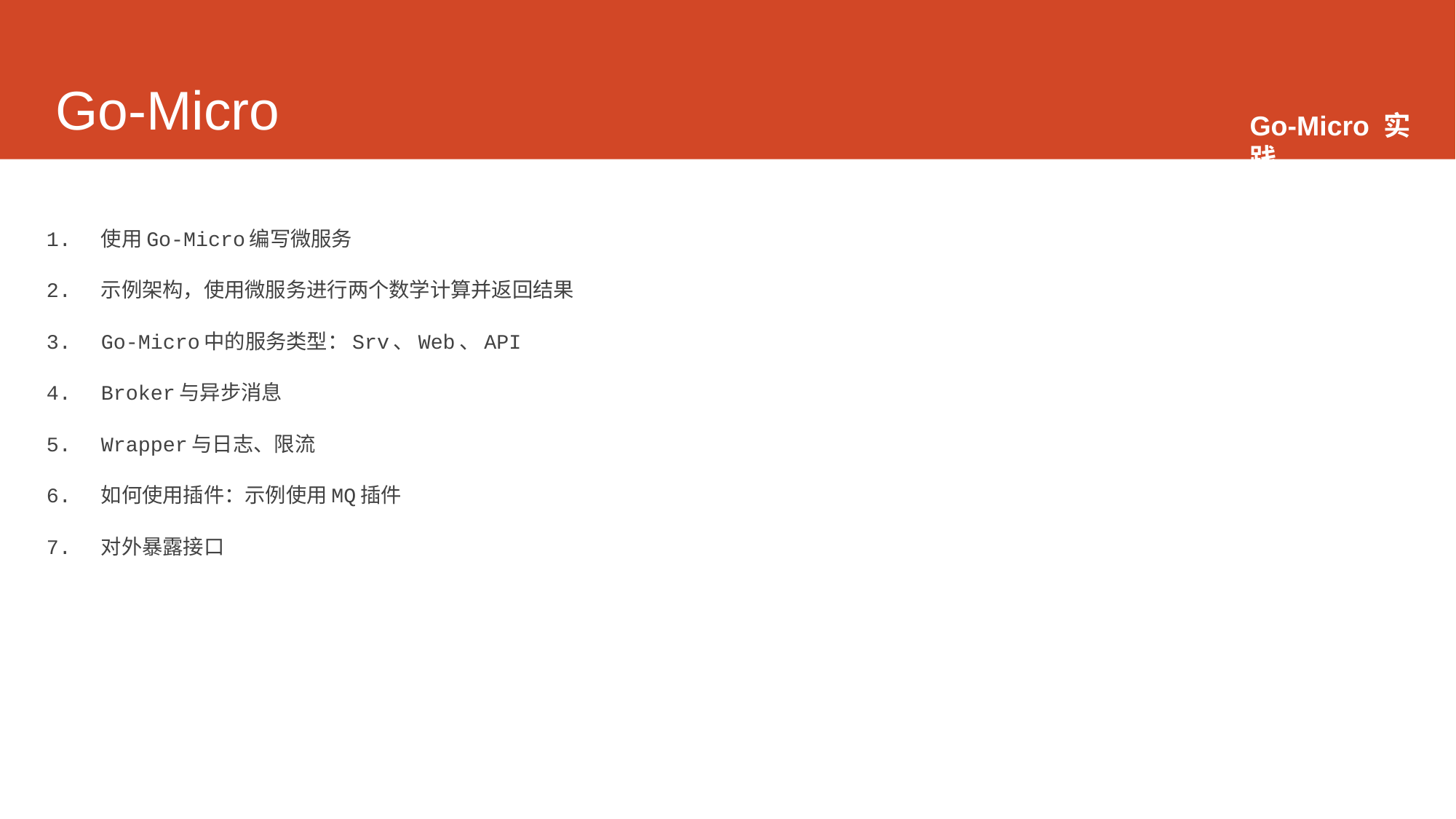

# Go-Micro
Go-Micro 实践

使用Go-Micro编写微服务
示例架构，使用微服务进行两个数学计算并返回结果
Go-Micro中的服务类型：Srv、Web、API
Broker与异步消息
Wrapper与日志、限流
如何使用插件：示例使用MQ插件
对外暴露接口